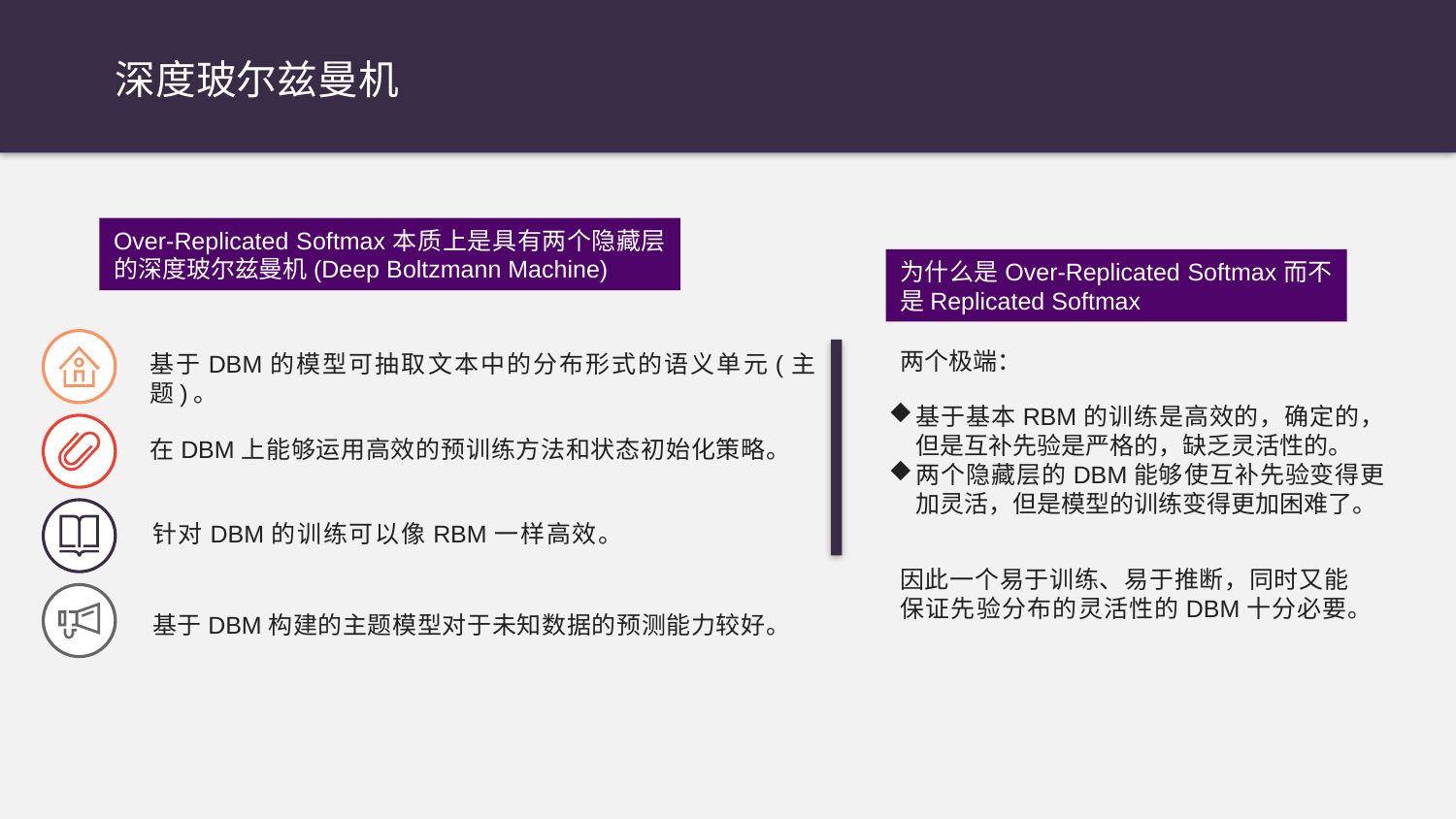

深度玻尔兹曼机
Over-Replicated Softmax本质上是具有两个隐藏层的深度玻尔兹曼机(Deep Boltzmann Machine)
为什么是Over-Replicated Softmax而不是Replicated Softmax

两个极端：

基于DBM的模型可抽取文本中的分布形式的语义单元(主题)。

基于基本RBM的训练是高效的，确定的，但是互补先验是严格的，缺乏灵活性的。
两个隐藏层的DBM能够使互补先验变得更加灵活，但是模型的训练变得更加困难了。

在DBM上能够运用高效的预训练方法和状态初始化策略。

针对DBM的训练可以像RBM一样高效。

因此一个易于训练、易于推断，同时又能保证先验分布的灵活性的DBM十分必要。

基于DBM构建的主题模型对于未知数据的预测能力较好。